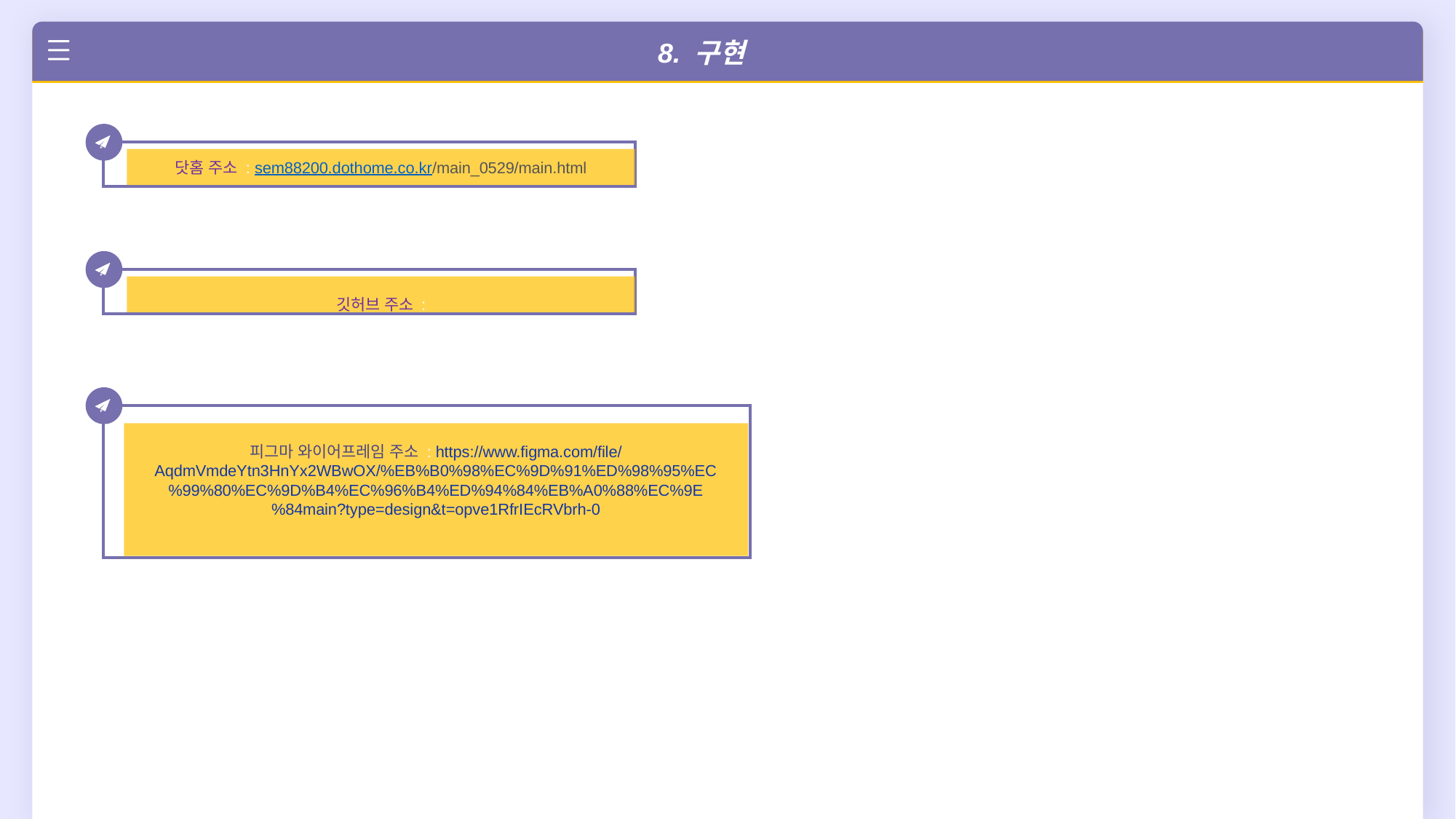

8. 구현

CONTENTS

닷홈 주소 : sem88200.dothome.co.kr/main_0529/main.html

CONTENTS

깃허브 주소 :

CONTENTS
피그마 와이어프레임 주소 : https://www.figma.com/file/AqdmVmdeYtn3HnYx2WBwOX/%EB%B0%98%EC%9D%91%ED%98%95%EC%99%80%EC%9D%B4%EC%96%B4%ED%94%84%EB%A0%88%EC%9E%84main?type=design&t=opve1RfrIEcRVbrh-0